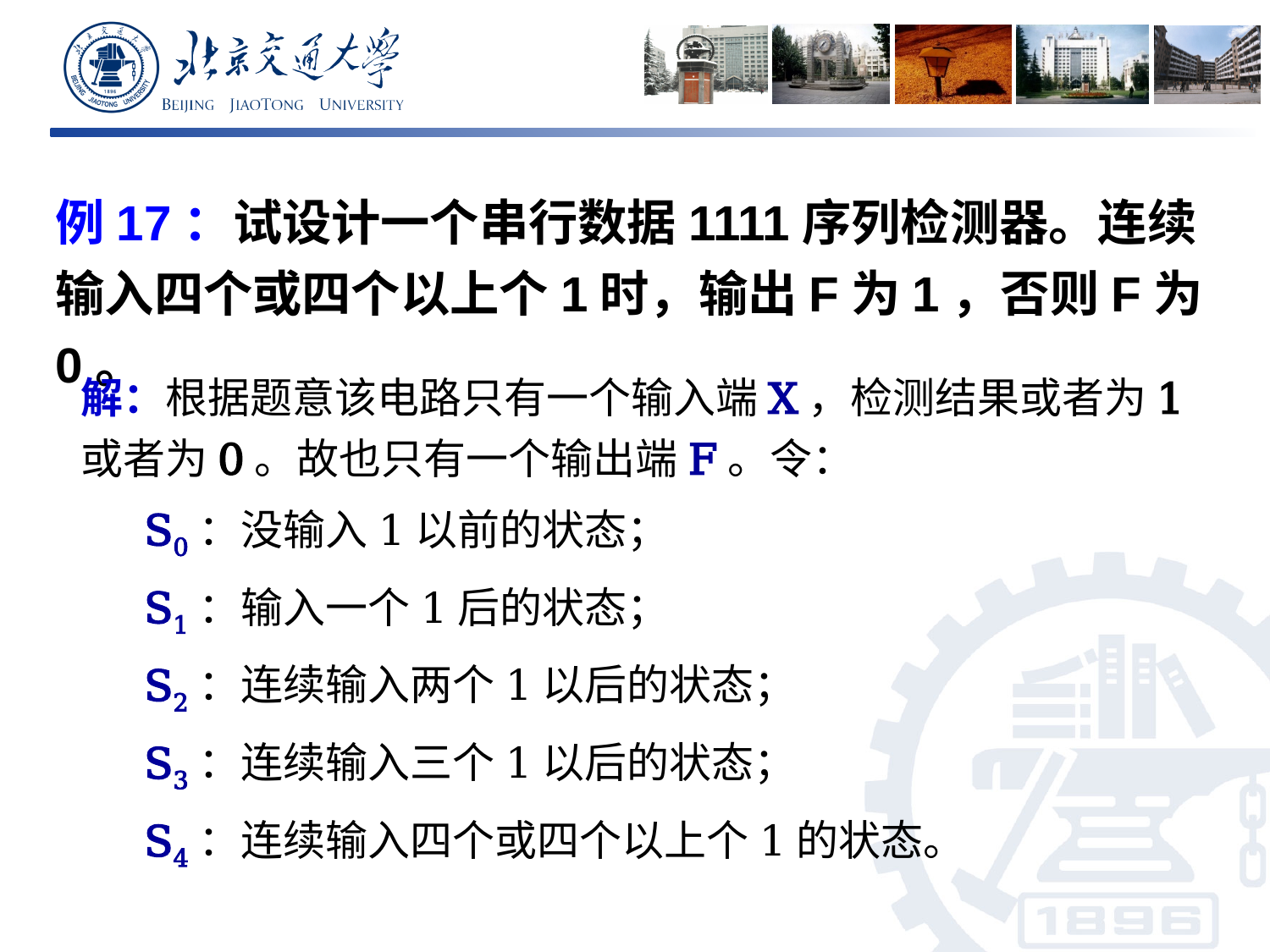

例17：试设计一个串行数据1111序列检测器。连续输入四个或四个以上个1时，输出F为1，否则F为0。
解：根据题意该电路只有一个输入端X，检测结果或者为1或者为0。故也只有一个输出端F。令：
S0：没输入1以前的状态；
S1：输入一个1后的状态；
S2：连续输入两个1以后的状态；
S3：连续输入三个1以后的状态；
S4：连续输入四个或四个以上个1的状态。